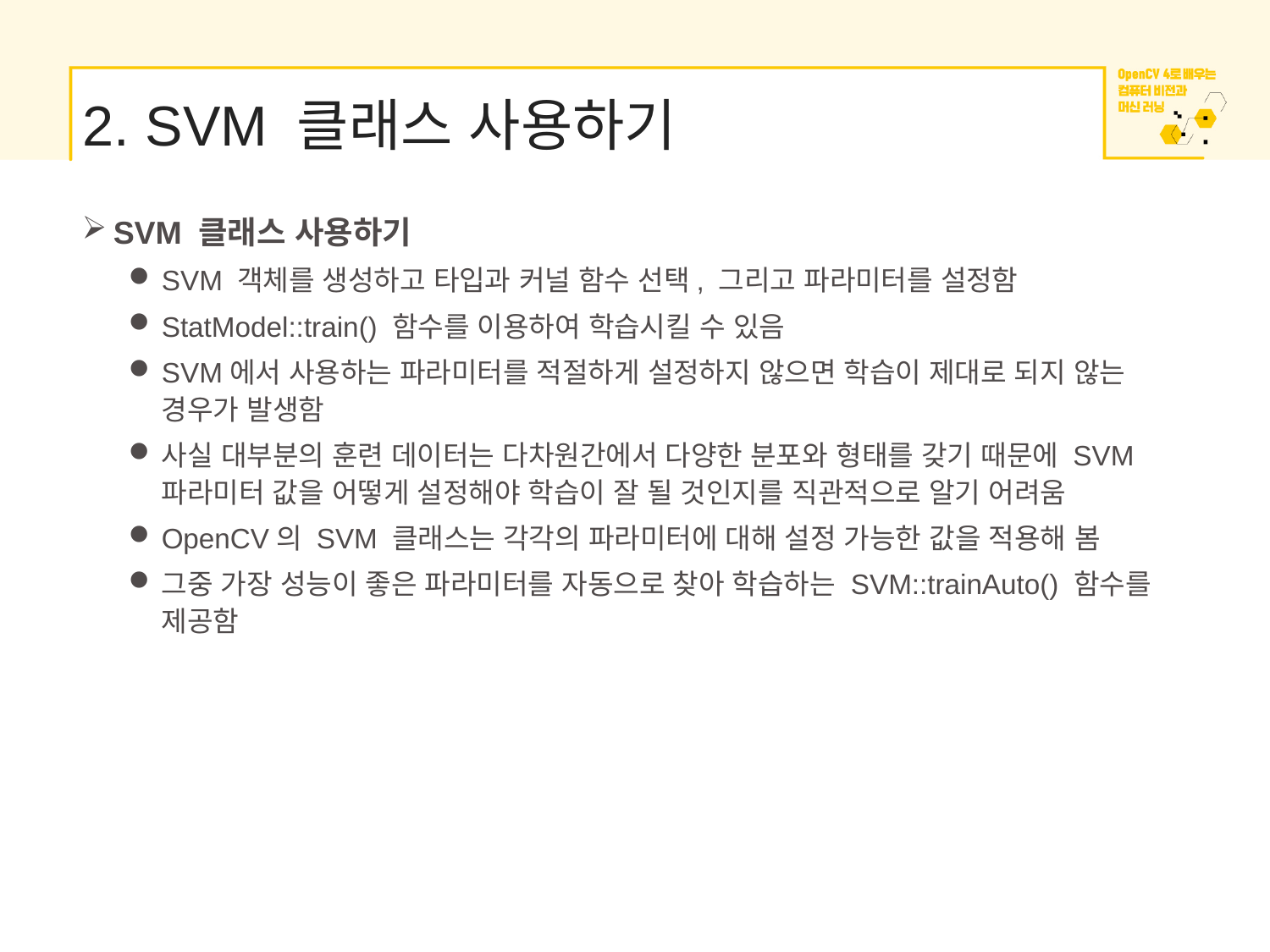

# 2. SVM 클래스 사용하기
SVM 클래스 사용하기
SVM 객체를 생성하고 타입과 커널 함수 선택, 그리고 파라미터를 설정함
StatModel::train() 함수를 이용하여 학습시킬 수 있음
SVM에서 사용하는 파라미터를 적절하게 설정하지 않으면 학습이 제대로 되지 않는 경우가 발생함
사실 대부분의 훈련 데이터는 다차원간에서 다양한 분포와 형태를 갖기 때문에 SVM 파라미터 값을 어떻게 설정해야 학습이 잘 될 것인지를 직관적으로 알기 어려움
OpenCV의 SVM 클래스는 각각의 파라미터에 대해 설정 가능한 값을 적용해 봄
그중 가장 성능이 좋은 파라미터를 자동으로 찾아 학습하는 SVM::trainAuto() 함수를 제공함